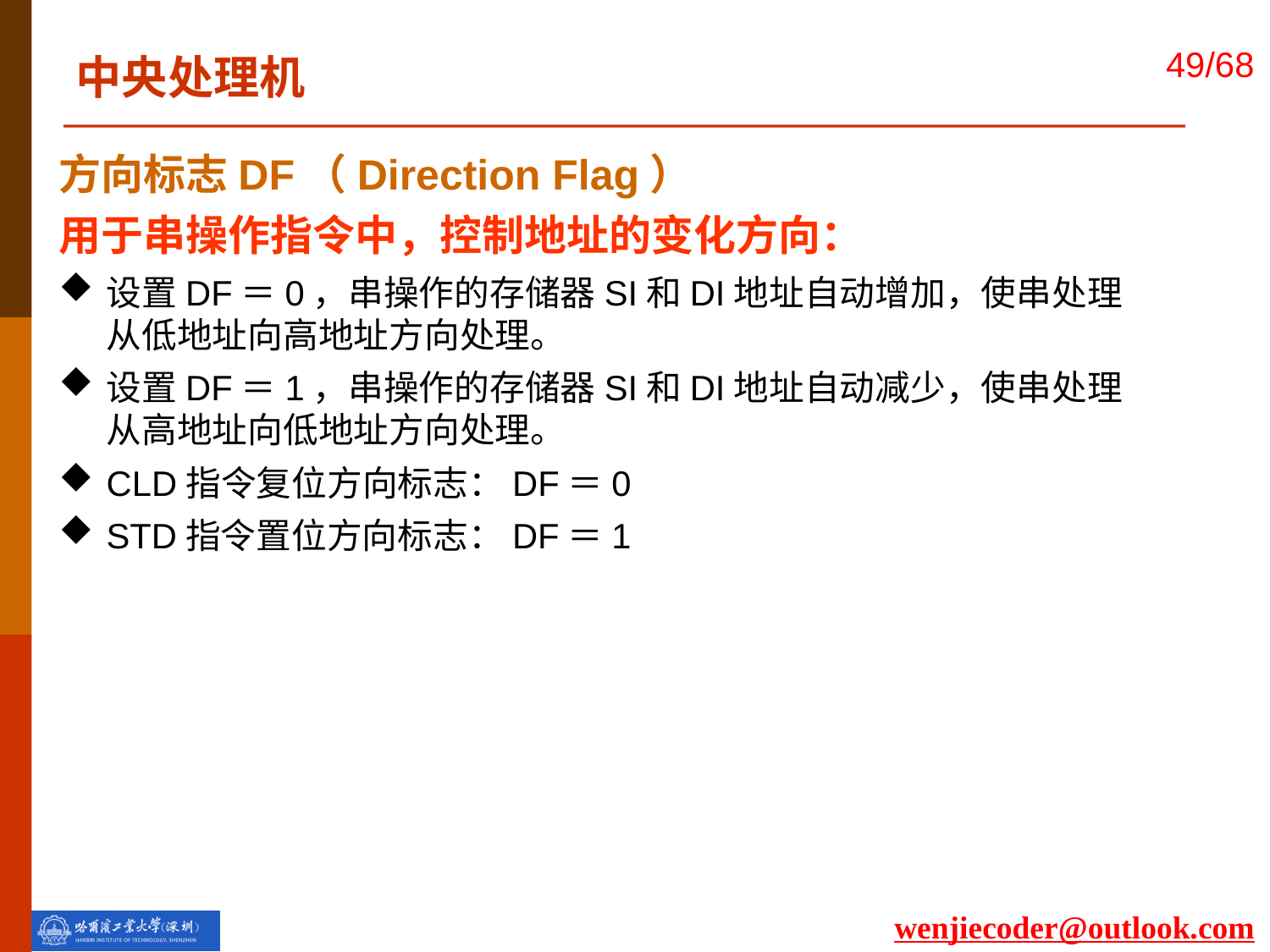

中央处理机
方向标志DF（Direction Flag）
用于串操作指令中，控制地址的变化方向：
设置DF＝0，串操作的存储器SI和DI地址自动增加，使串处理从低地址向高地址方向处理。
设置DF＝1，串操作的存储器SI和DI地址自动减少，使串处理从高地址向低地址方向处理。
CLD指令复位方向标志：DF＝0
STD指令置位方向标志：DF＝1